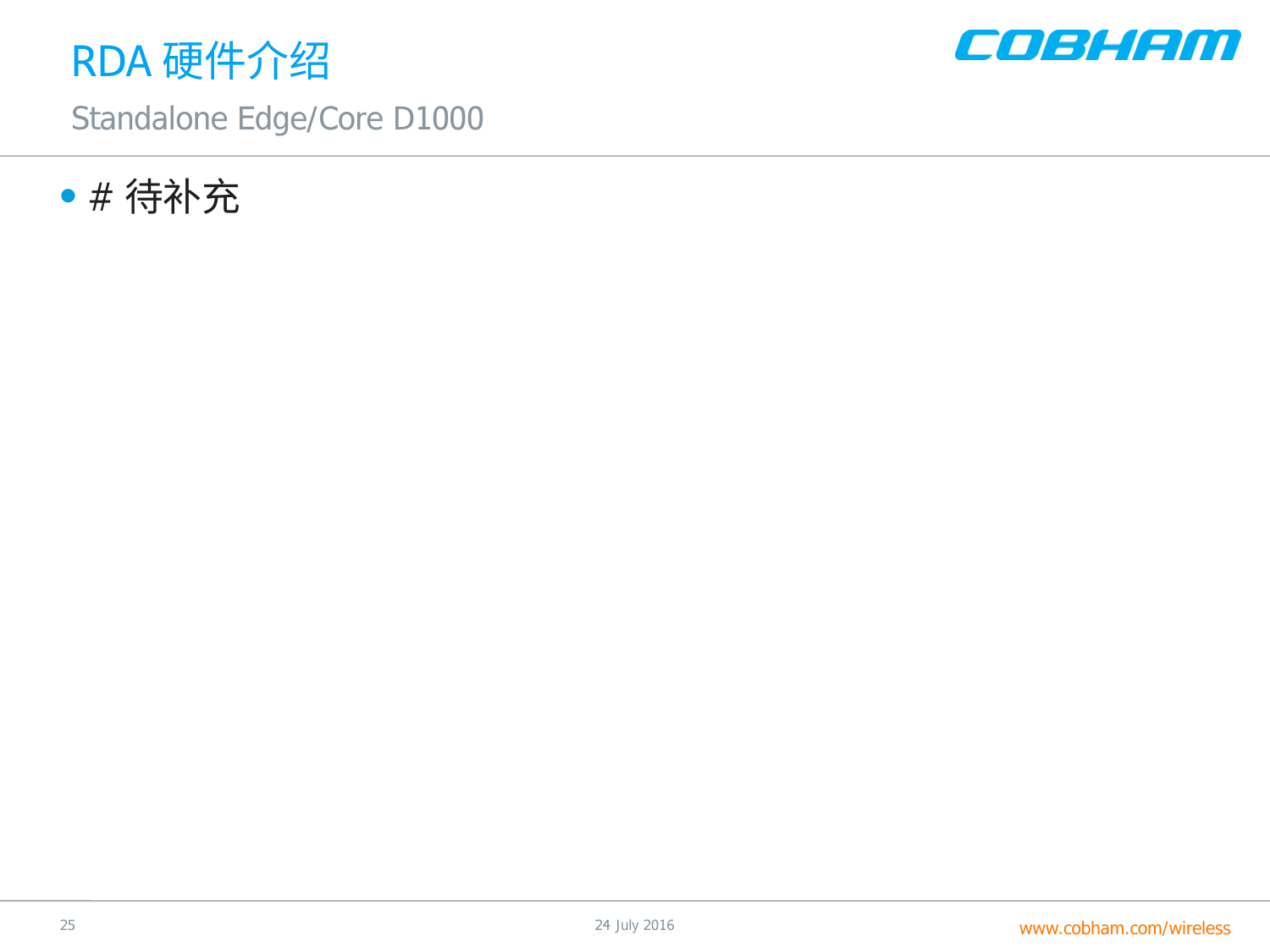

# RDA硬件介绍
Standalone Edge/Core D1000
#待补充
25
24 July 2016